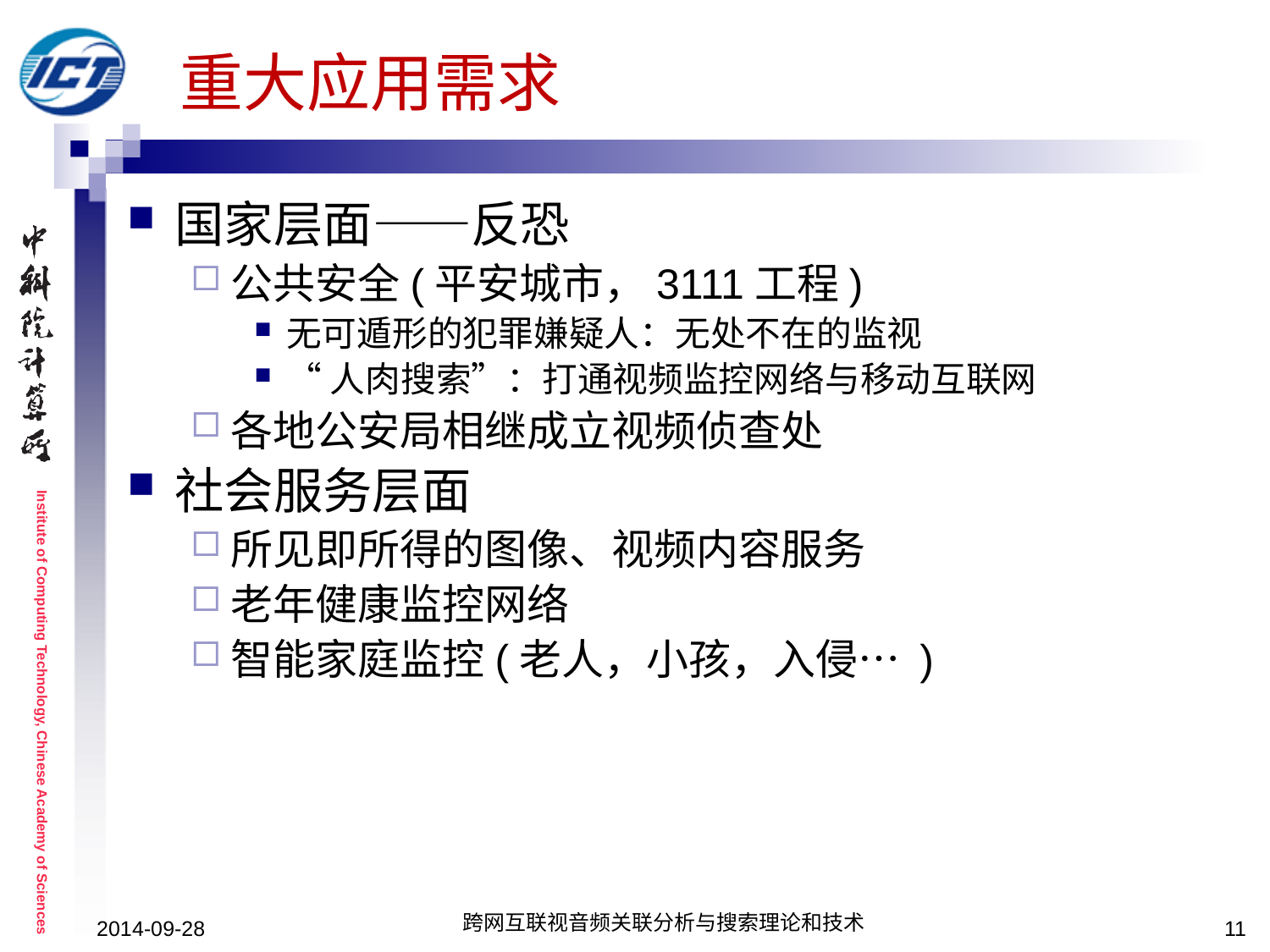

# 重大应用需求
国家层面——反恐
公共安全(平安城市，3111工程)
无可遁形的犯罪嫌疑人：无处不在的监视
“人肉搜索”：打通视频监控网络与移动互联网
各地公安局相继成立视频侦查处
社会服务层面
所见即所得的图像、视频内容服务
老年健康监控网络
智能家庭监控(老人，小孩，入侵… )
2014-09-28
跨网互联视音频关联分析与搜索理论和技术
11